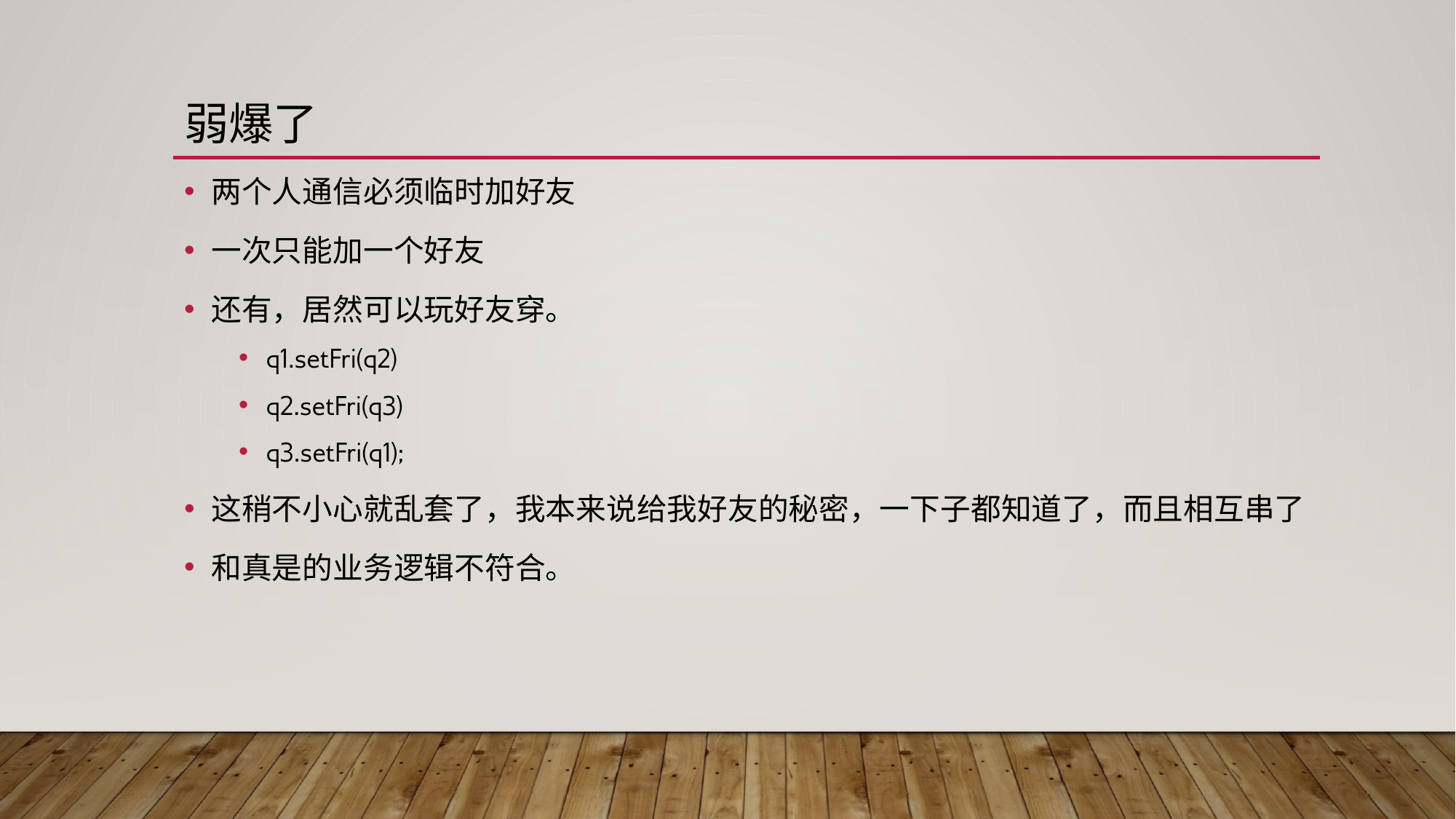

# 弱爆了
两个人通信必须临时加好友
一次只能加一个好友
还有，居然可以玩好友穿。
q1.setFri(q2)
q2.setFri(q3)
q3.setFri(q1);
这稍不小心就乱套了，我本来说给我好友的秘密，一下子都知道了，而且相互串了
和真是的业务逻辑不符合。